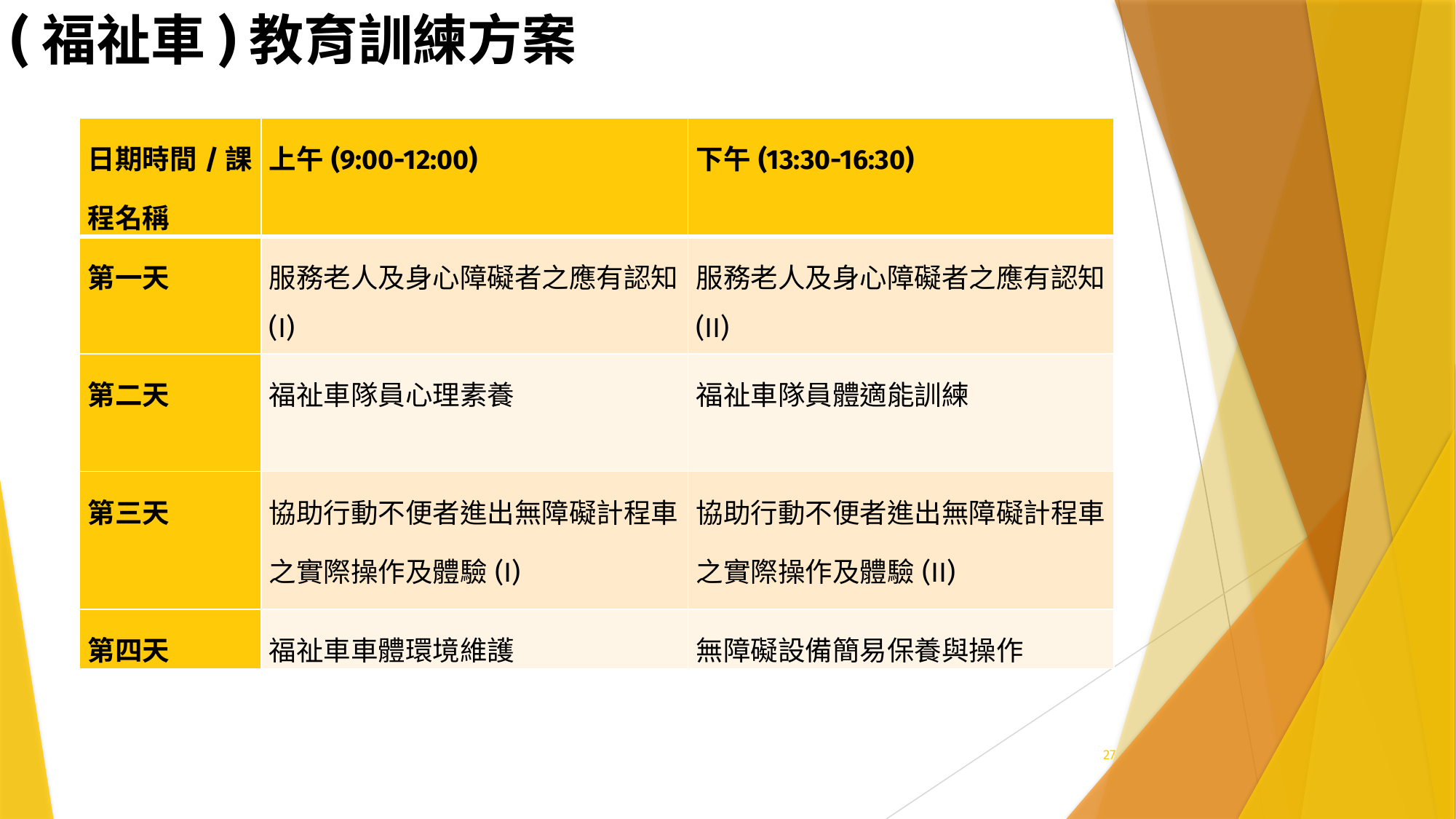

# (福祉車)教育訓練方案
| 日期時間/課程名稱 | 上午(9:00-12:00) | 下午(13:30-16:30) |
| --- | --- | --- |
| 第一天 | 服務老人及身心障礙者之應有認知(I) | 服務老人及身心障礙者之應有認知(II) |
| 第二天 | 福祉車隊員心理素養 | 福祉車隊員體適能訓練 |
| 第三天 | 協助行動不便者進出無障礙計程車之實際操作及體驗(I) | 協助行動不便者進出無障礙計程車之實際操作及體驗(II) |
| 第四天 | 福祉車車體環境維護 | 無障礙設備簡易保養與操作 |
27